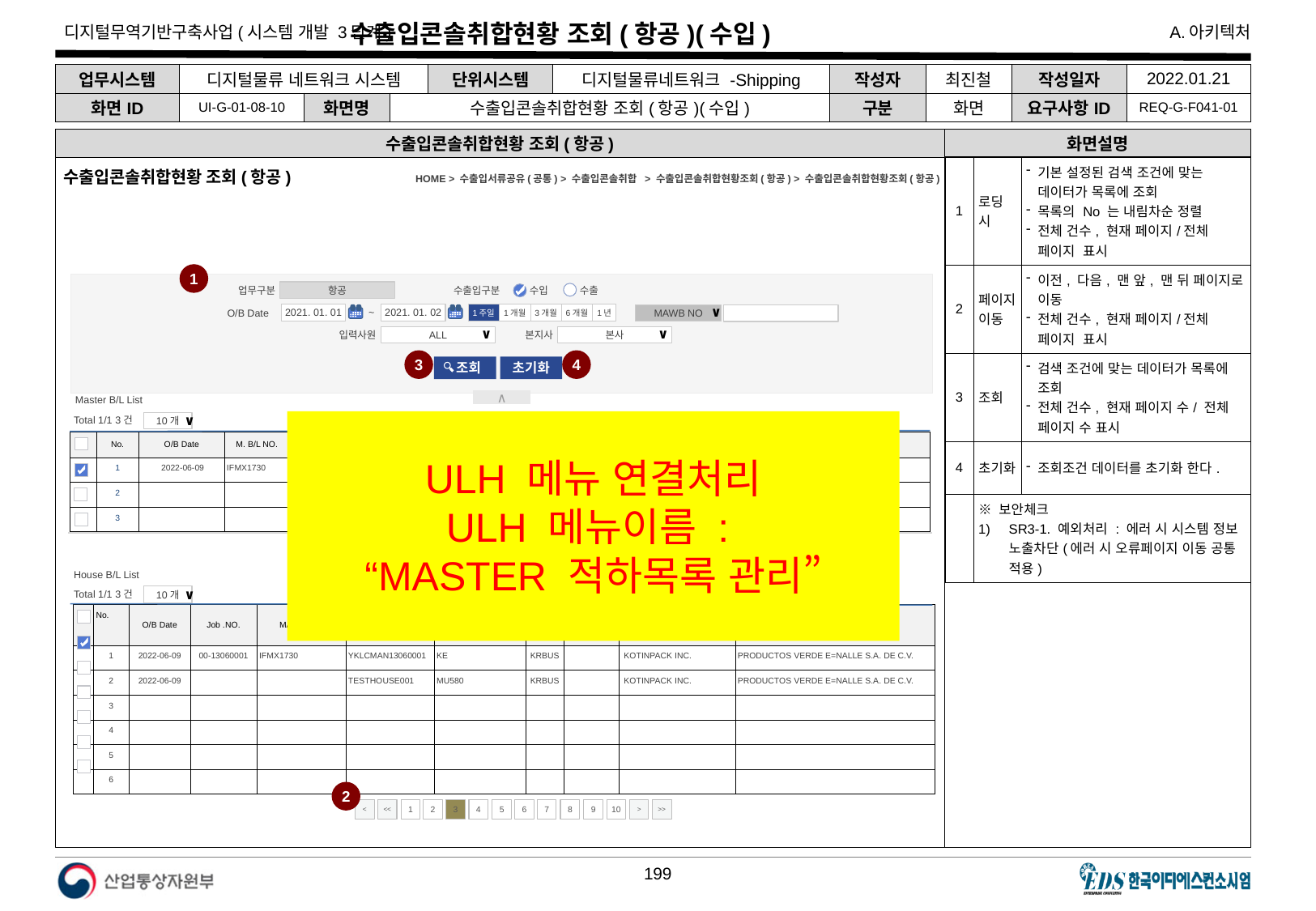

# 수출입콘솔취합현황 조회(항공)(수입)
| 업무시스템 | 디지털물류 네트워크 시스템 |  |  | 단위시스템 | 디지털물류네트워크 -Shipping | 작성자 | 최진철 | 작성일자 | 2022.01.21 |
| --- | --- | --- | --- | --- | --- | --- | --- | --- | --- |
| 화면ID | UI-G-01-08-10 | 화면명 | 수출입콘솔취합현황 조회(항공)(수입) |  |  | 구분 | 화면 | 요구사항ID | REQ-G-F041-01 |
수출입콘솔취합현황 조회(항공)

화면설명
| 1 | 로딩 시 | 기본 설정된 검색 조건에 맞는 데이터가 목록에 조회 목록의 No 는 내림차순 정렬 전체 건수, 현재 페이지/전체 페이지 표시 |
| --- | --- | --- |
| 2 | 페이지 이동 | 이전, 다음, 맨 앞, 맨 뒤 페이지로 이동 전체 건수, 현재 페이지/전체 페이지 표시 |
| 3 | 조회 | 검색 조건에 맞는 데이터가 목록에 조회 전체 건수, 현재 페이지 수/ 전체 페이지 수 표시 |
| 4 | 초기화 | 조회조건 데이터를 초기화 한다. |
|  | ※ 보안체크 SR3-1. 예외처리 : 에러 시 시스템 정보 노출차단(에러 시 오류페이지 이동 공통 적용) |  |

수출입콘솔취합현황 조회(항공)
HOME > 수출입서류공유(공통) > 수출입콘솔취합  > 수출입콘솔취합현황조회(항공) > 수출입콘솔취합현황조회(항공)
1

업무구분
수출입구분
항공

수출

수입
O/B Date
2021. 01. 02

2021. 01. 01

~
1주일
1년
1개월
6개월
3개월
MAWB NO
∨

입력사원
본지사
ALL
∨
본사
∨
3
4
 조회

초기화
Master B/L List
∧
Total 1/1 3건
10개
∨
ULH 메뉴 연결처리
ULH 메뉴이름 :
“MASTER 적하목록 관리”
|  | No. | O/B Date | M. B/L NO. | H.B/L | Flight No | Origin | Destination | Shipper Name | Consignee Name |
| --- | --- | --- | --- | --- | --- | --- | --- | --- | --- |
|  | 1 | 2022-06-09 | IFMX1730 | 1 | KE | INC | TYO | EDS KWANG LOGISTICS CO.,LTD. | SEAHAWK LOGITECH, S.A. DE C.V. |
|  | 2 |  |  |  |  |  |  |  |  |
|  | 3 |  |  |  |  |  |  |  |  |

<
<<
1
2
3
4
5
6
7
8
9
10
>
>>
House B/L List
Total 1/1 3건
10개
∨
|  | No. | O/B Date | Job .NO. | MAWB NO. | HAWB NO. | Flight No | Origin | Destination | Shipper Name | Consignee Name |
| --- | --- | --- | --- | --- | --- | --- | --- | --- | --- | --- |
|  | 1 | 2022-06-09 | 00-13060001 | IFMX1730 | YKLCMAN13060001 | KE | KRBUS |  | KOTINPACK INC. | PRODUCTOS VERDE E=NALLE S.A. DE C.V. |
|  | 2 | 2022-06-09 |  |  | TESTHOUSE001 | MU580 | KRBUS |  | KOTINPACK INC. | PRODUCTOS VERDE E=NALLE S.A. DE C.V. |
|  | 3 |  |  |  |  |  |  |  |  |  |
|  | 4 |  |  |  |  |  |  |  |  |  |
|  | 5 |  |  |  |  |  |  |  |  |  |
|  | 6 |  |  |  |  |  |  |  |  |  |

2
<
<<
1
2
3
4
5
6
7
8
9
10
>
>>